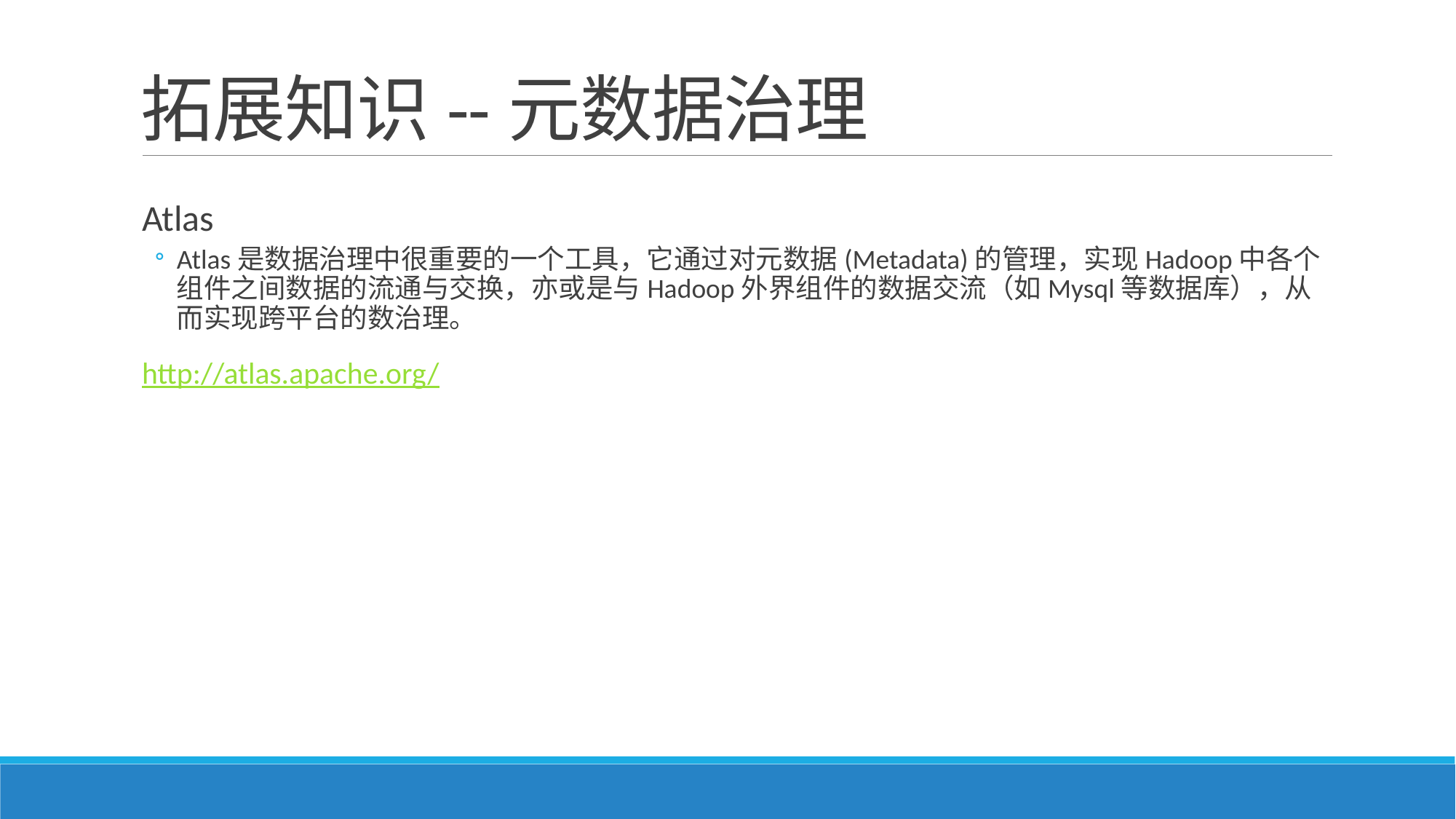

# 拓展知识--元数据治理
Atlas
Atlas是数据治理中很重要的一个工具，它通过对元数据(Metadata)的管理，实现Hadoop中各个组件之间数据的流通与交换，亦或是与Hadoop外界组件的数据交流（如Mysql等数据库），从而实现跨平台的数治理。
http://atlas.apache.org/